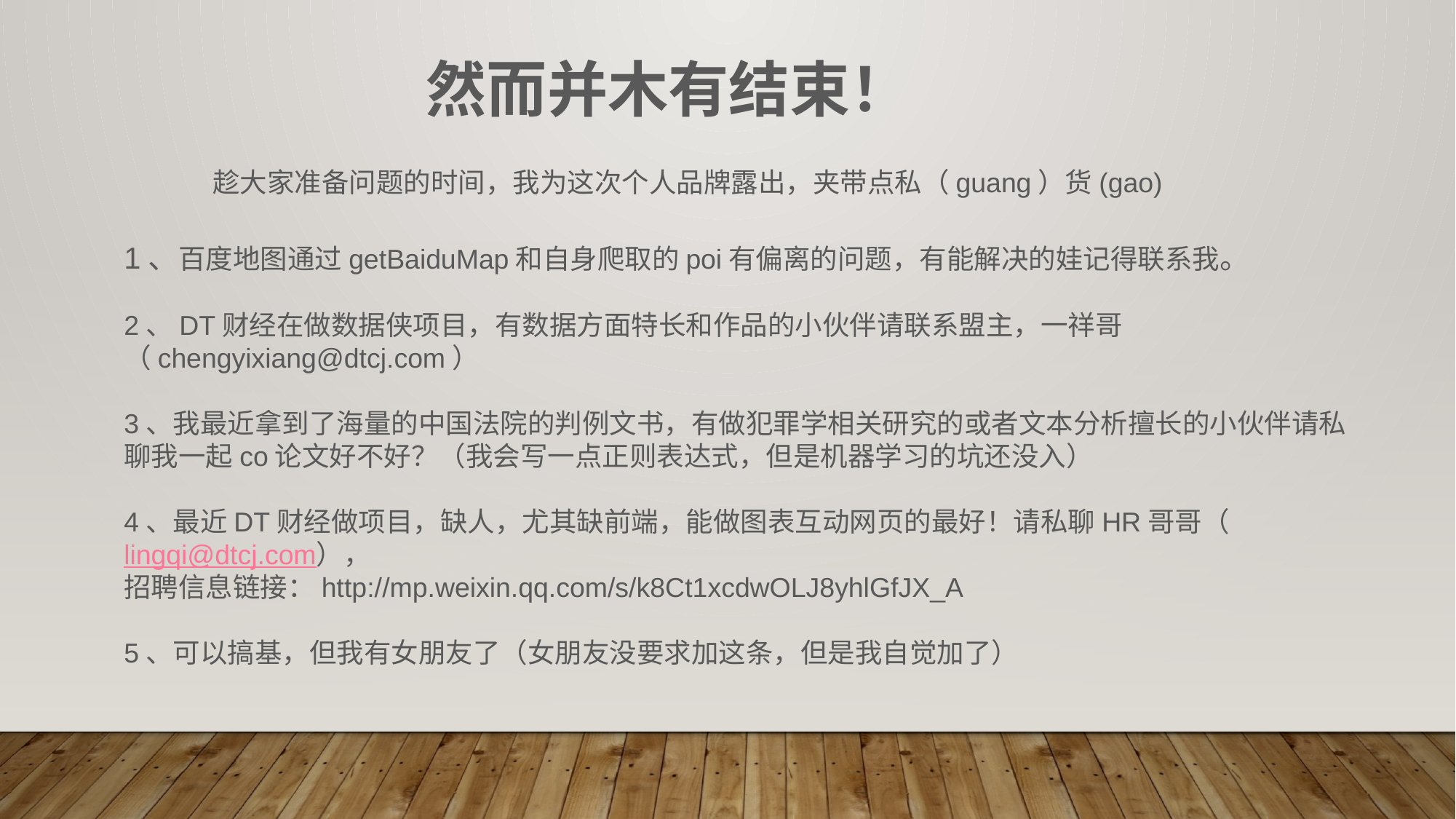

然而并木有结束！
趁大家准备问题的时间，我为这次个人品牌露出，夹带点私（guang）货(gao)
1、百度地图通过getBaiduMap和自身爬取的poi有偏离的问题，有能解决的娃记得联系我。

2、DT财经在做数据侠项目，有数据方面特长和作品的小伙伴请联系盟主，一祥哥（chengyixiang@dtcj.com）

3、我最近拿到了海量的中国法院的判例文书，有做犯罪学相关研究的或者文本分析擅长的小伙伴请私聊我一起co论文好不好？（我会写一点正则表达式，但是机器学习的坑还没入）

4、最近DT财经做项目，缺人，尤其缺前端，能做图表互动网页的最好！请私聊HR哥哥（lingqi@dtcj.com），
招聘信息链接：http://mp.weixin.qq.com/s/k8Ct1xcdwOLJ8yhlGfJX_A

5、可以搞基，但我有女朋友了（女朋友没要求加这条，但是我自觉加了）